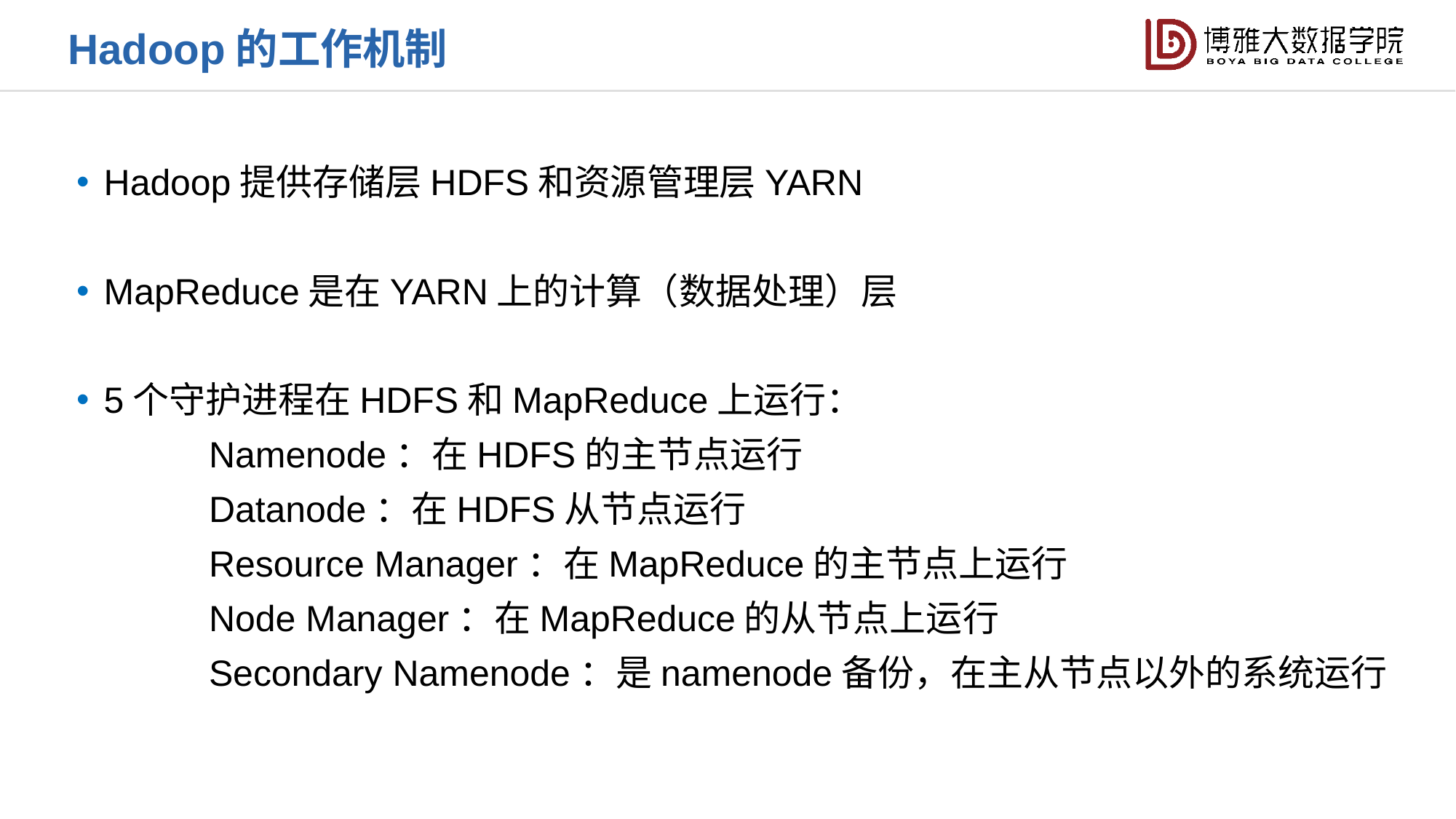

Hadoop的工作机制

Hadoop提供存储层HDFS和资源管理层YARN

MapReduce是在YARN上的计算（数据处理）层

5个守护进程在HDFS和MapReduce上运行：
             Namenode：在HDFS的主节点运行
             Datanode：在HDFS从节点运行
             Resource Manager：在MapReduce的主节点上运行
             Node Manager：在MapReduce的从节点上运行
             Secondary Namenode：是namenode备份，在主从节点以外的系统运行